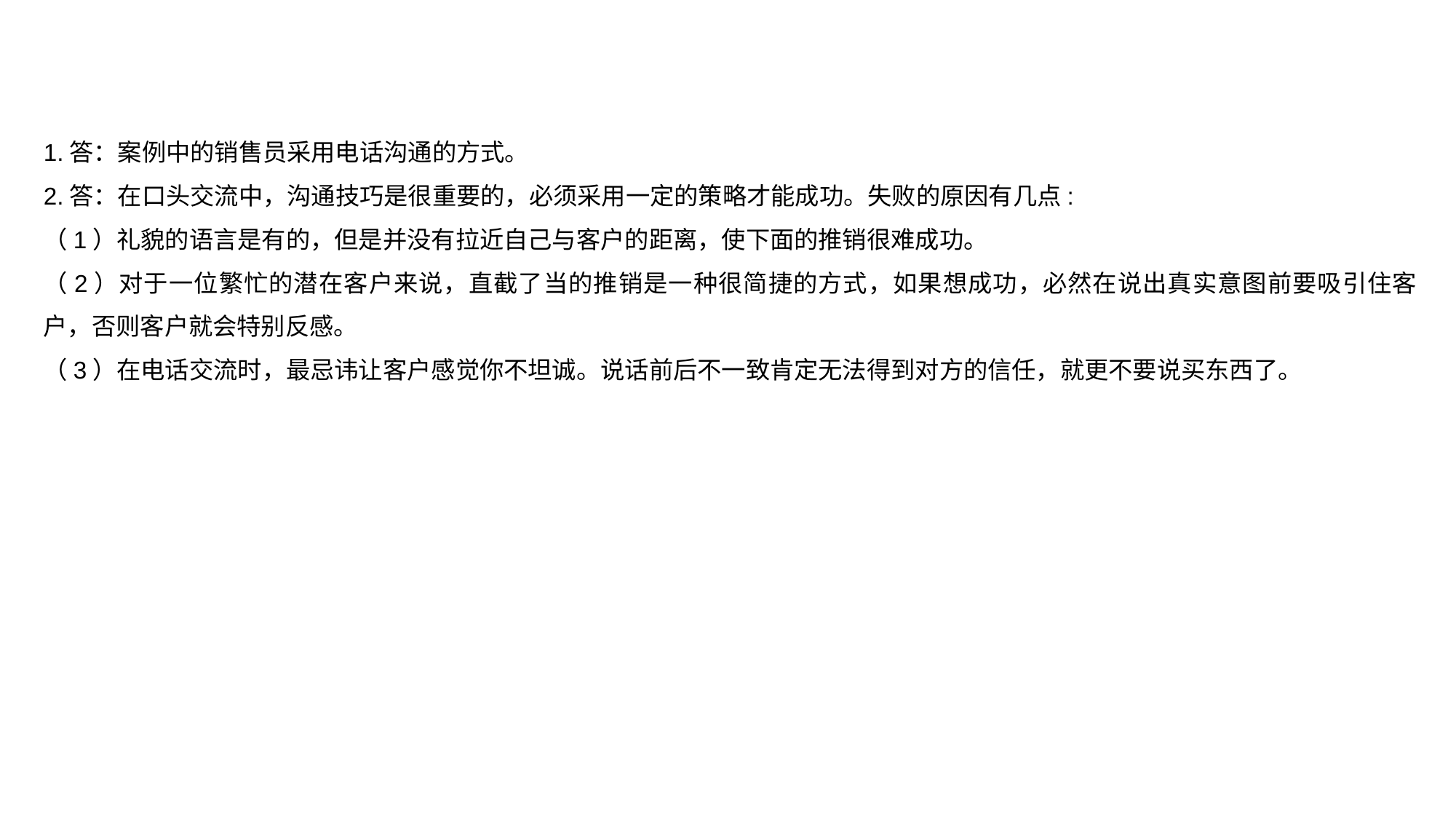

1.答：案例中的销售员采用电话沟通的方式。
2.答：在口头交流中，沟通技巧是很重要的，必须采用一定的策略才能成功。失败的原因有几点:
（1）礼貌的语言是有的，但是并没有拉近自己与客户的距离，使下面的推销很难成功。
（2）对于一位繁忙的潜在客户来说，直截了当的推销是一种很简捷的方式，如果想成功，必然在说出真实意图前要吸引住客户，否则客户就会特别反感。
（3）在电话交流时，最忌讳让客户感觉你不坦诚。说话前后不一致肯定无法得到对方的信任，就更不要说买东西了。